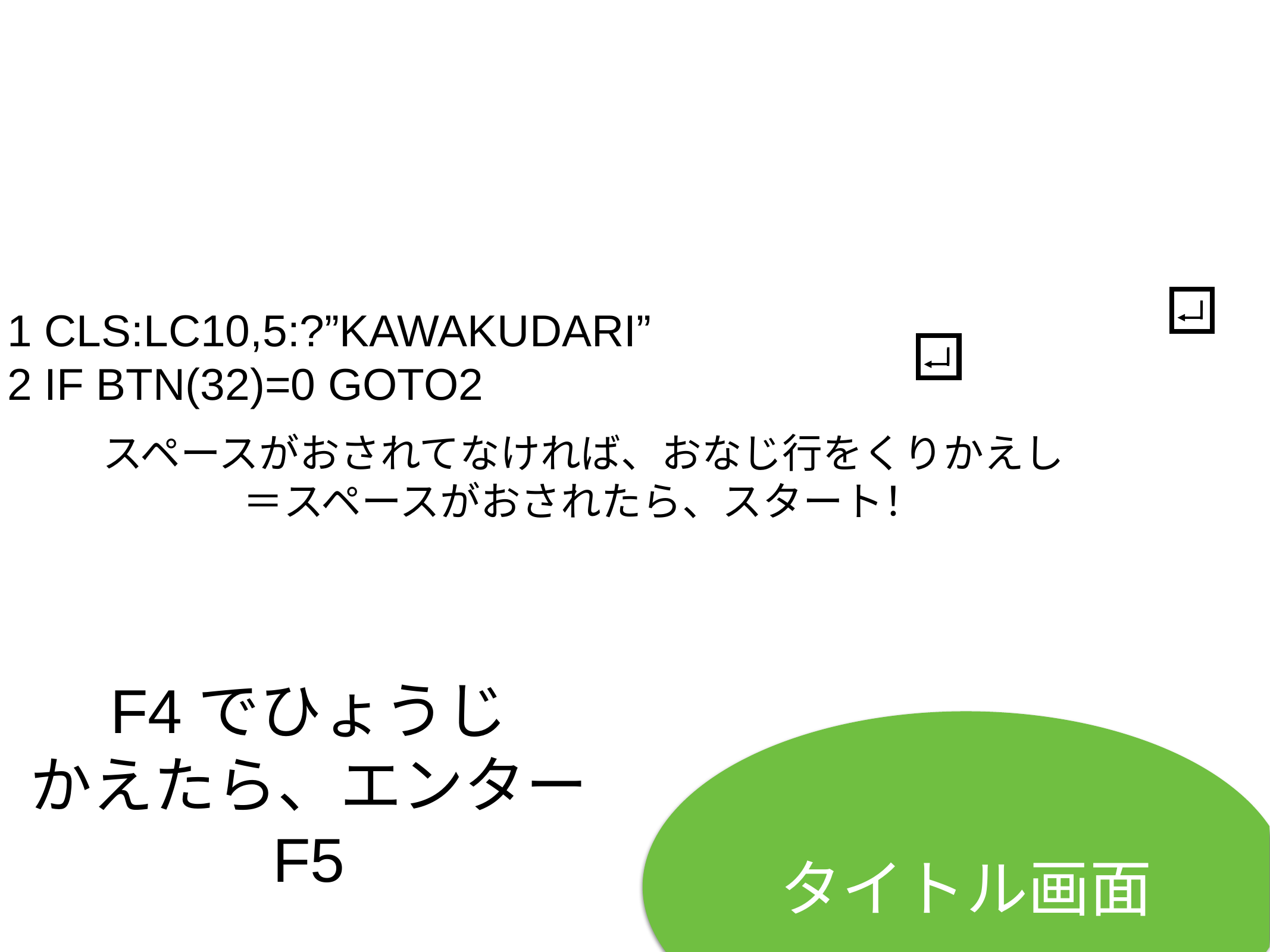

1 CLS:LC10,5:?”KAWAKUDARI”
2 IF BTN(32)=0 GOTO2

スペースがおされてなければ、おなじ行をくりかえし
＝スペースがおされたら、スタート！
# F4でひょうじ
かえたら、エンター
F5
タイトル画面